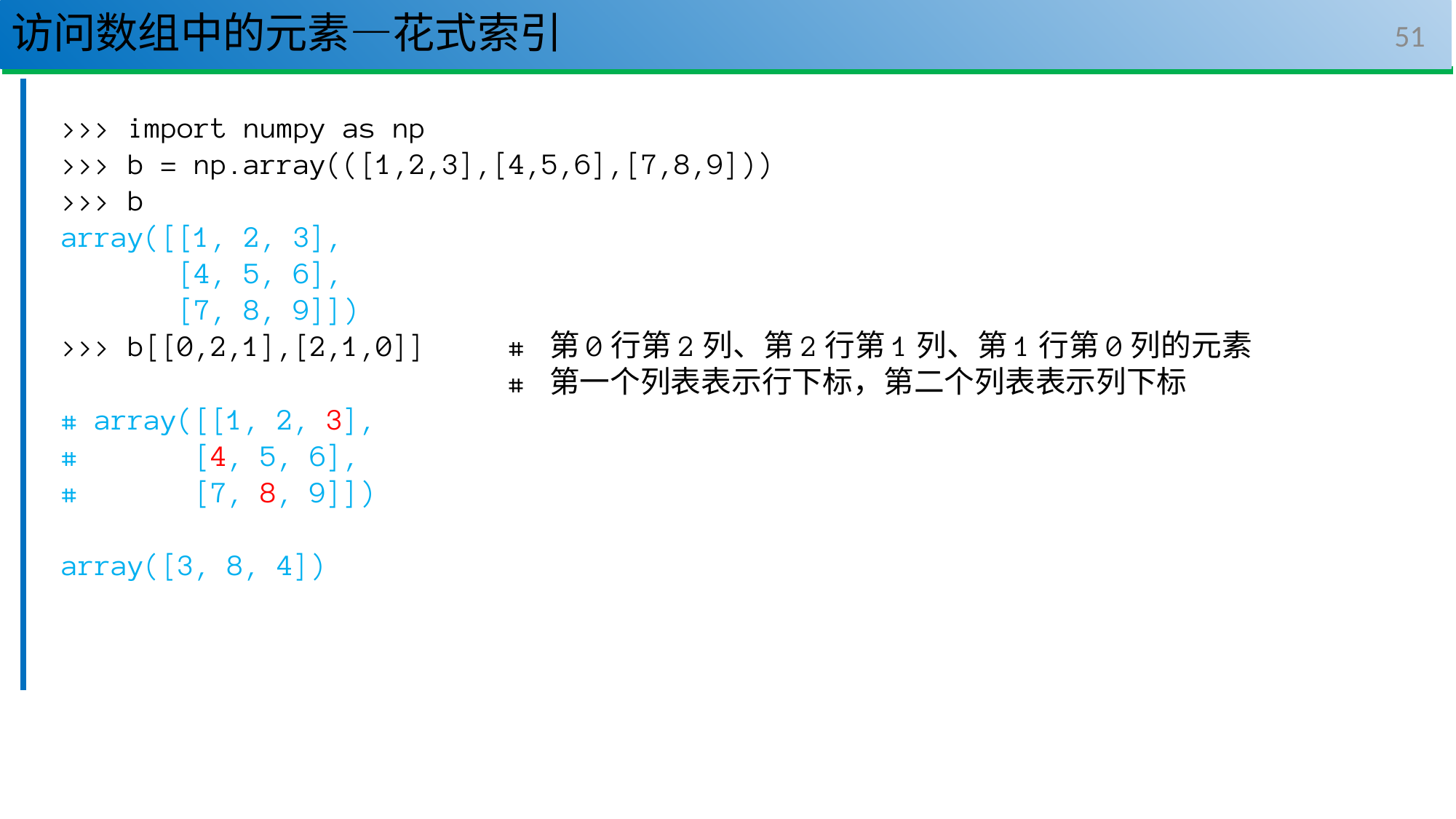

# 访问数组中的元素—花式索引
51
>>> import numpy as np
>>> b = np.array(([1,2,3],[4,5,6],[7,8,9]))
>>> b
array([[1, 2, 3],
       [4, 5, 6],
       [7, 8, 9]])
>>> b[[0,2,1],[2,1,0]]     # 第0行第2列、第2行第1列、第1行第0列的元素
                           # 第一个列表表示行下标，第二个列表表示列下标
# array([[1, 2, 3],
#       [4, 5, 6],
#       [7, 8, 9]])

array([3, 8, 4])